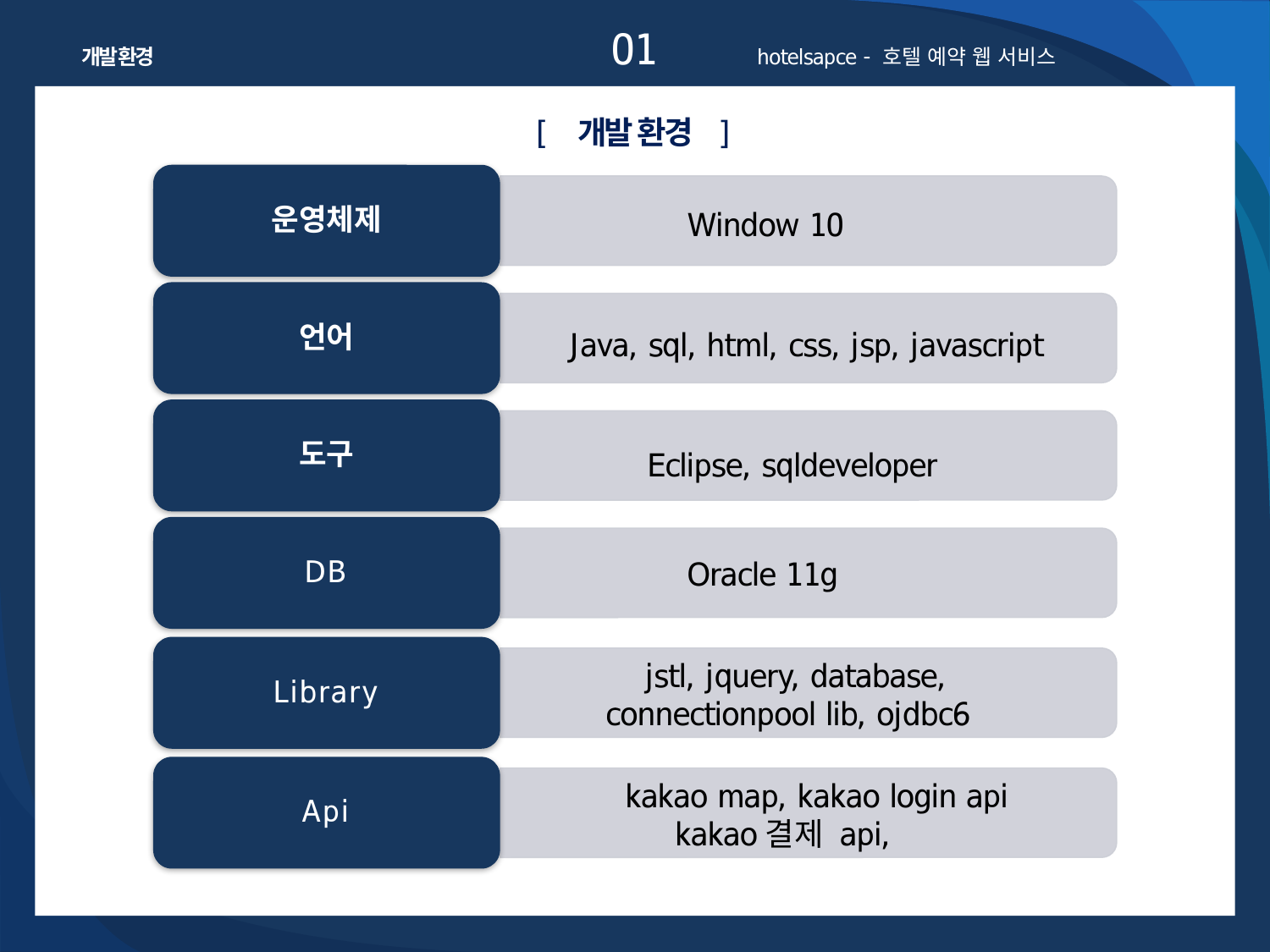

01
개발 환경
hotelsapce - 호텔 예약 웹 서비스

[   개발 환경   ]

운영체제

언어

도구

DB
Window 10
Java, sql, html, css, jsp, javascript
Eclipse, sqldeveloper
Oracle 11g

Library
    jstl, jquery, database, connectionpool lib, ojdbc6

Api
  kakao map, kakao login api
       kakao결제 api,